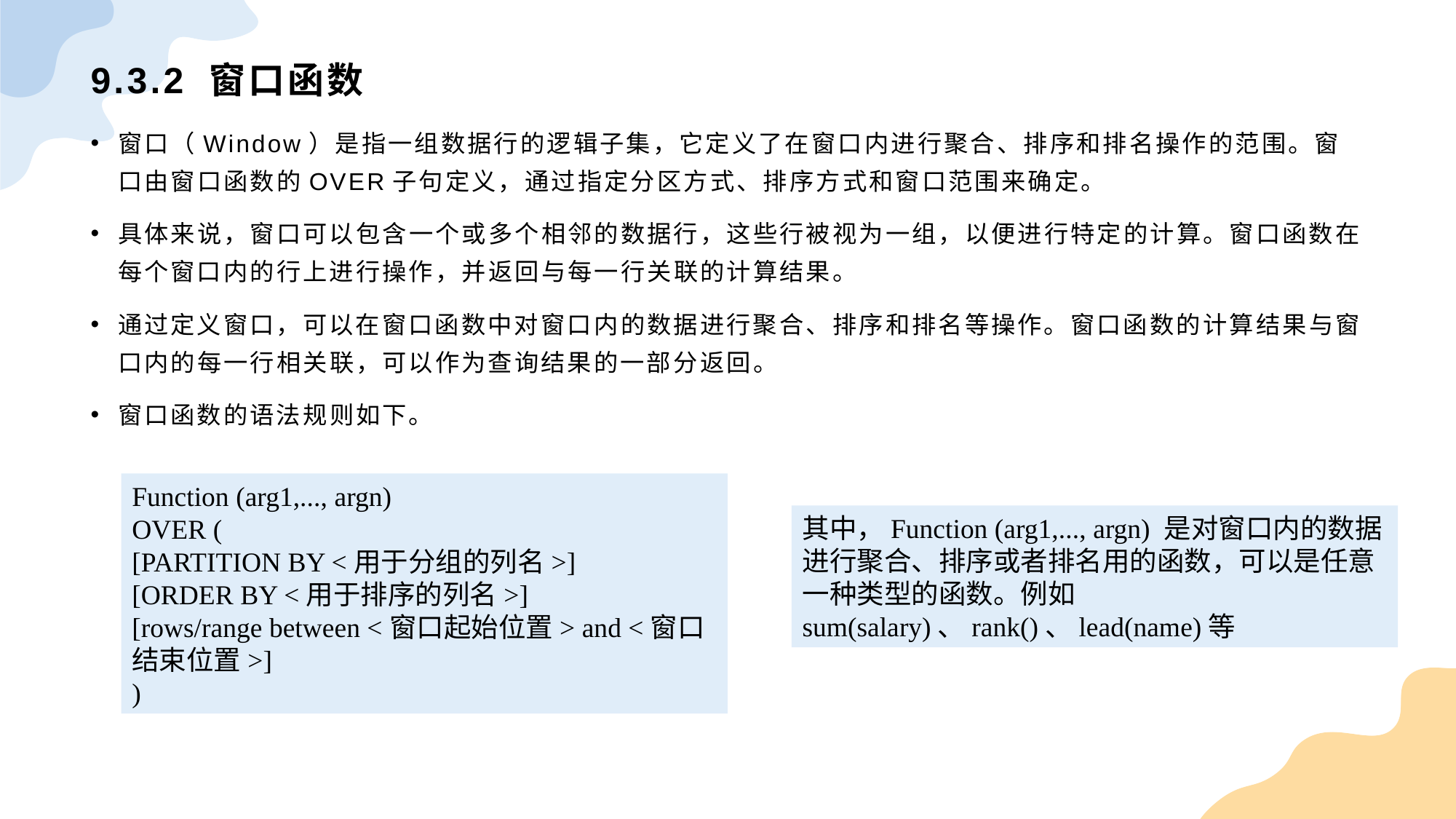

# 9.3.2 窗口函数
窗口（Window）是指一组数据行的逻辑子集，它定义了在窗口内进行聚合、排序和排名操作的范围。窗口由窗口函数的OVER子句定义，通过指定分区方式、排序方式和窗口范围来确定。
具体来说，窗口可以包含一个或多个相邻的数据行，这些行被视为一组，以便进行特定的计算。窗口函数在每个窗口内的行上进行操作，并返回与每一行关联的计算结果。
通过定义窗口，可以在窗口函数中对窗口内的数据进行聚合、排序和排名等操作。窗口函数的计算结果与窗口内的每一行相关联，可以作为查询结果的一部分返回。
窗口函数的语法规则如下。
Function (arg1,..., argn) OVER ([PARTITION BY <用于分组的列名>] [ORDER BY <用于排序的列名>][rows/range between <窗口起始位置> and <窗口结束位置>])
其中，Function (arg1,..., argn) 是对窗口内的数据进行聚合、排序或者排名用的函数，可以是任意一种类型的函数。例如sum(salary)、rank()、lead(name)等